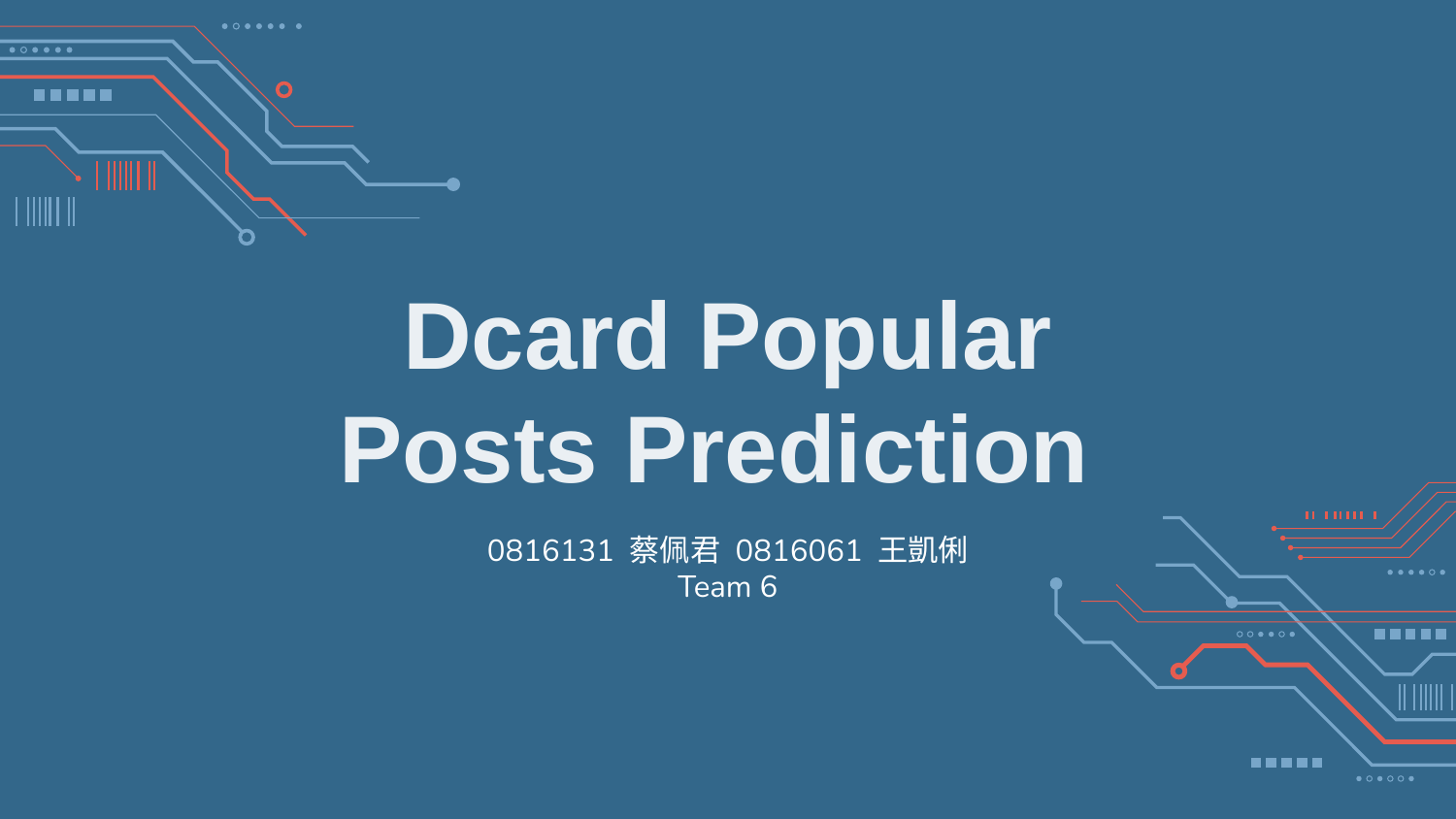

# Dcard Popular Posts Prediction

0816131 蔡佩君 0816061 王凱俐
Team 6